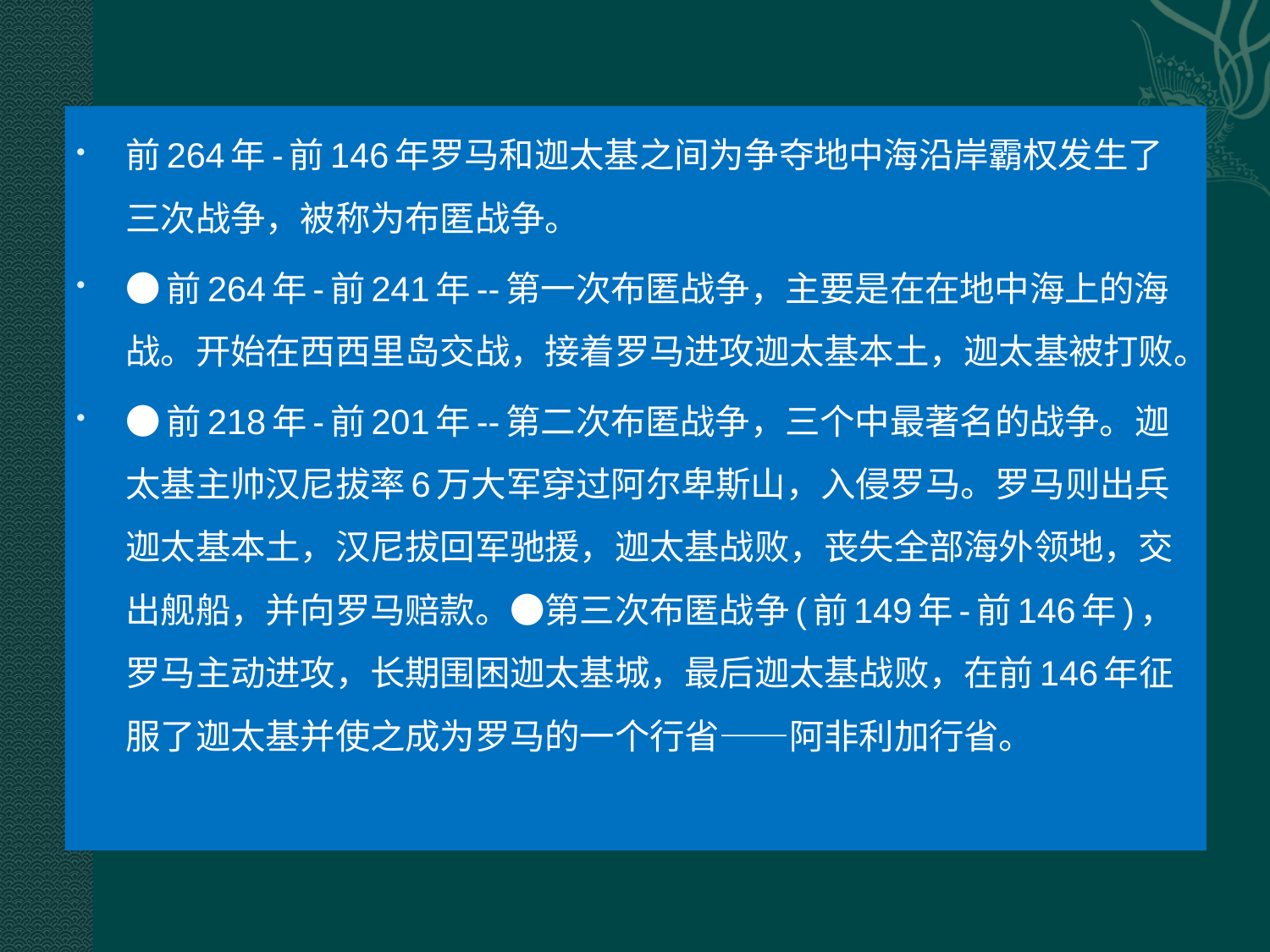

前264年-前146年罗马和迦太基之间为争夺地中海沿岸霸权发生了三次战争，被称为布匿战争。
●前264年-前241年--第一次布匿战争，主要是在在地中海上的海战。开始在西西里岛交战，接着罗马进攻迦太基本土，迦太基被打败。
●前218年-前201年--第二次布匿战争，三个中最著名的战争。迦太基主帅汉尼拔率6万大军穿过阿尔卑斯山，入侵罗马。罗马则出兵迦太基本土，汉尼拔回军驰援，迦太基战败，丧失全部海外领地，交出舰船，并向罗马赔款。●第三次布匿战争(前149年-前146年)，罗马主动进攻，长期围困迦太基城，最后迦太基战败，在前146年征服了迦太基并使之成为罗马的一个行省——阿非利加行省。